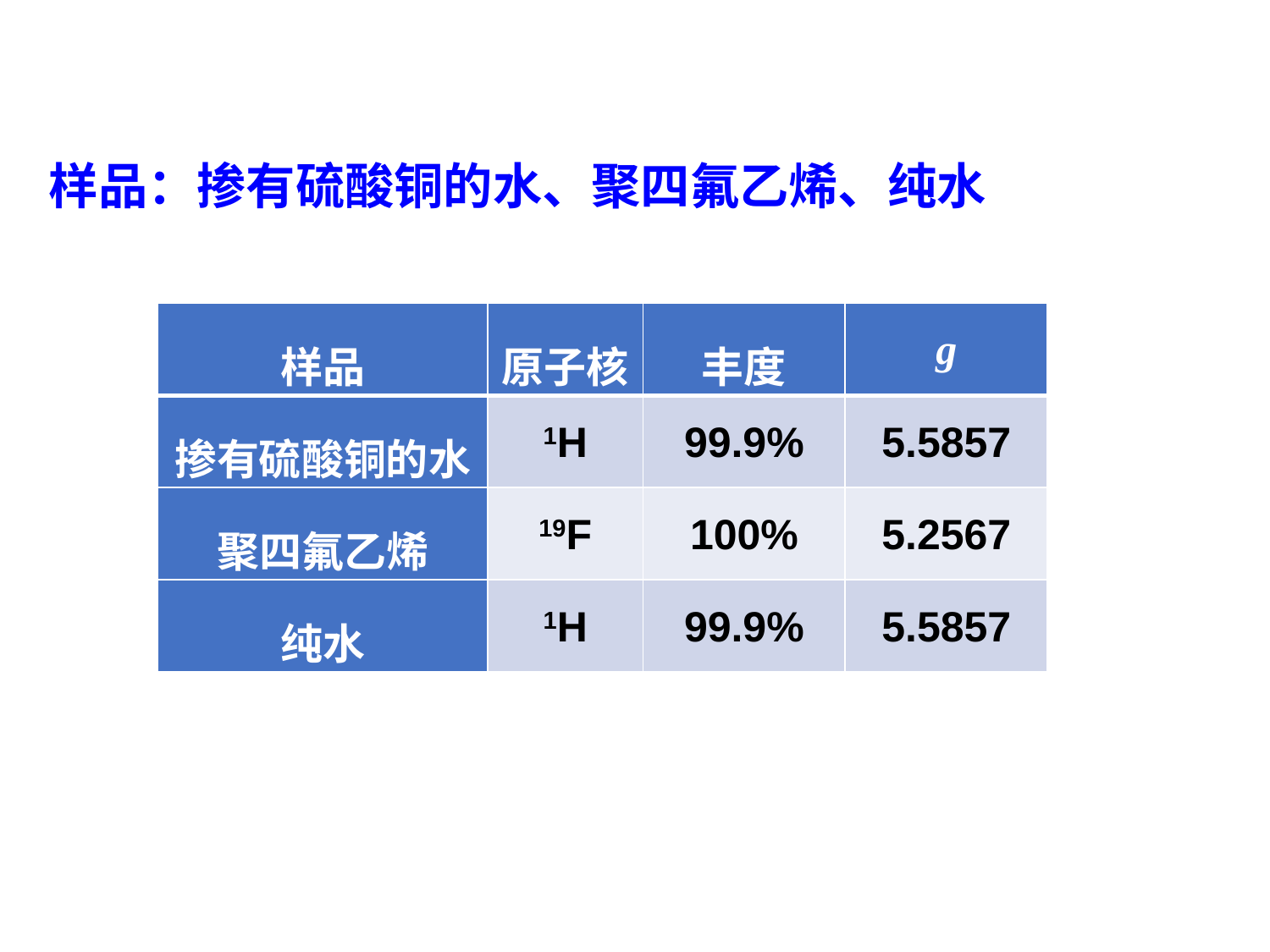

样品：掺有硫酸铜的水、聚四氟乙烯、纯水
| 样品 | 原子核 | 丰度 | g |
| --- | --- | --- | --- |
| 掺有硫酸铜的水 | 1H | 99.9% | 5.5857 |
| 聚四氟乙烯 | 19F | 100% | 5.2567 |
| 纯水 | 1H | 99.9% | 5.5857 |